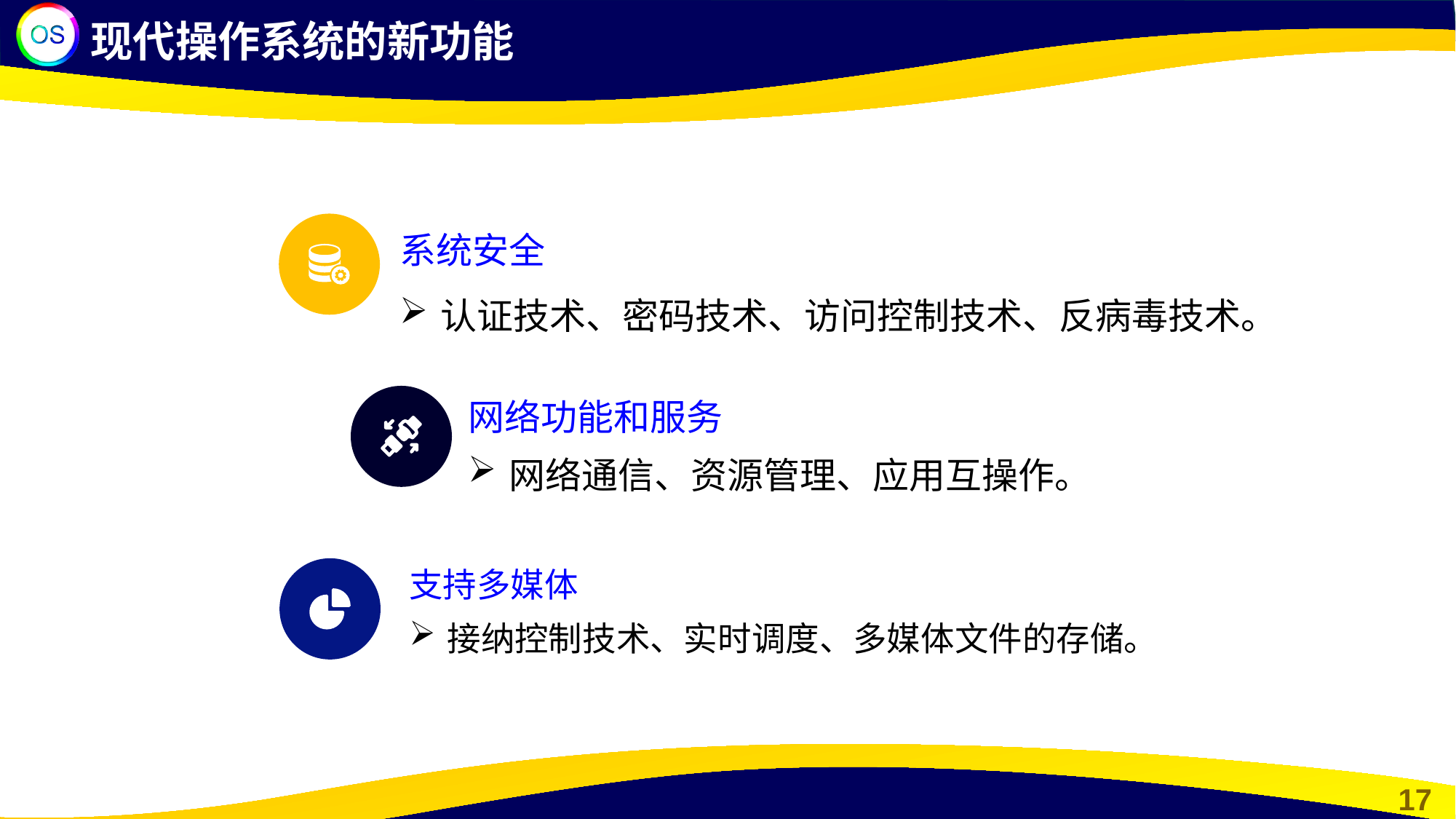

现代操作系统的新功能
系统安全
认证技术、密码技术、访问控制技术、反病毒技术。

网络功能和服务
网络通信、资源管理、应用互操作。

支持多媒体
接纳控制技术、实时调度、多媒体文件的存储。